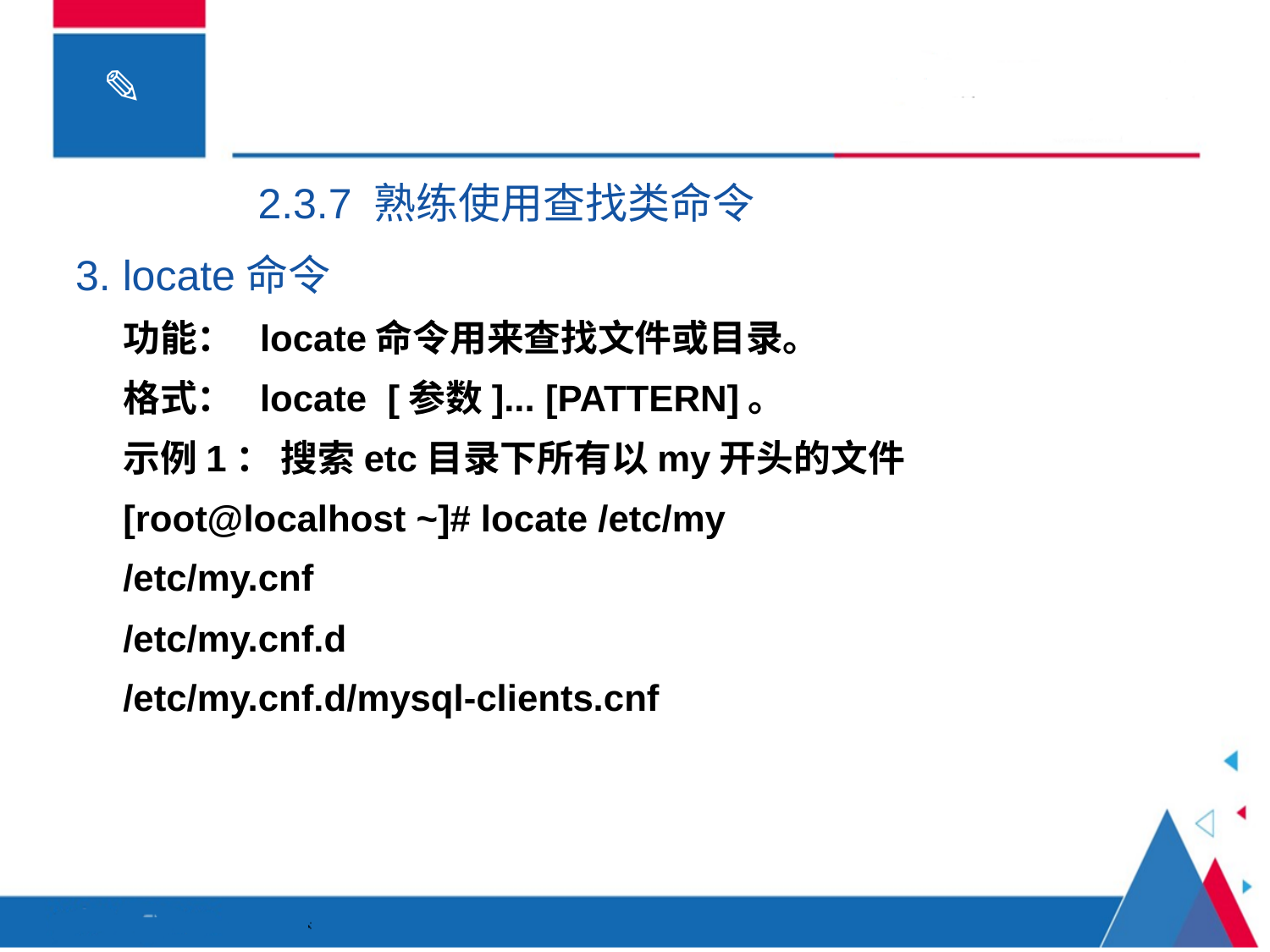

2.3.7 熟练使用查找类命令
3. locate命令
功能：  locate命令用来查找文件或目录。
格式：  locate  [参数]... [PATTERN]。
示例1： 搜索etc目录下所有以my开头的文件
[root@localhost ~]# locate /etc/my
/etc/my.cnf
/etc/my.cnf.d
/etc/my.cnf.d/mysql-clients.cnf